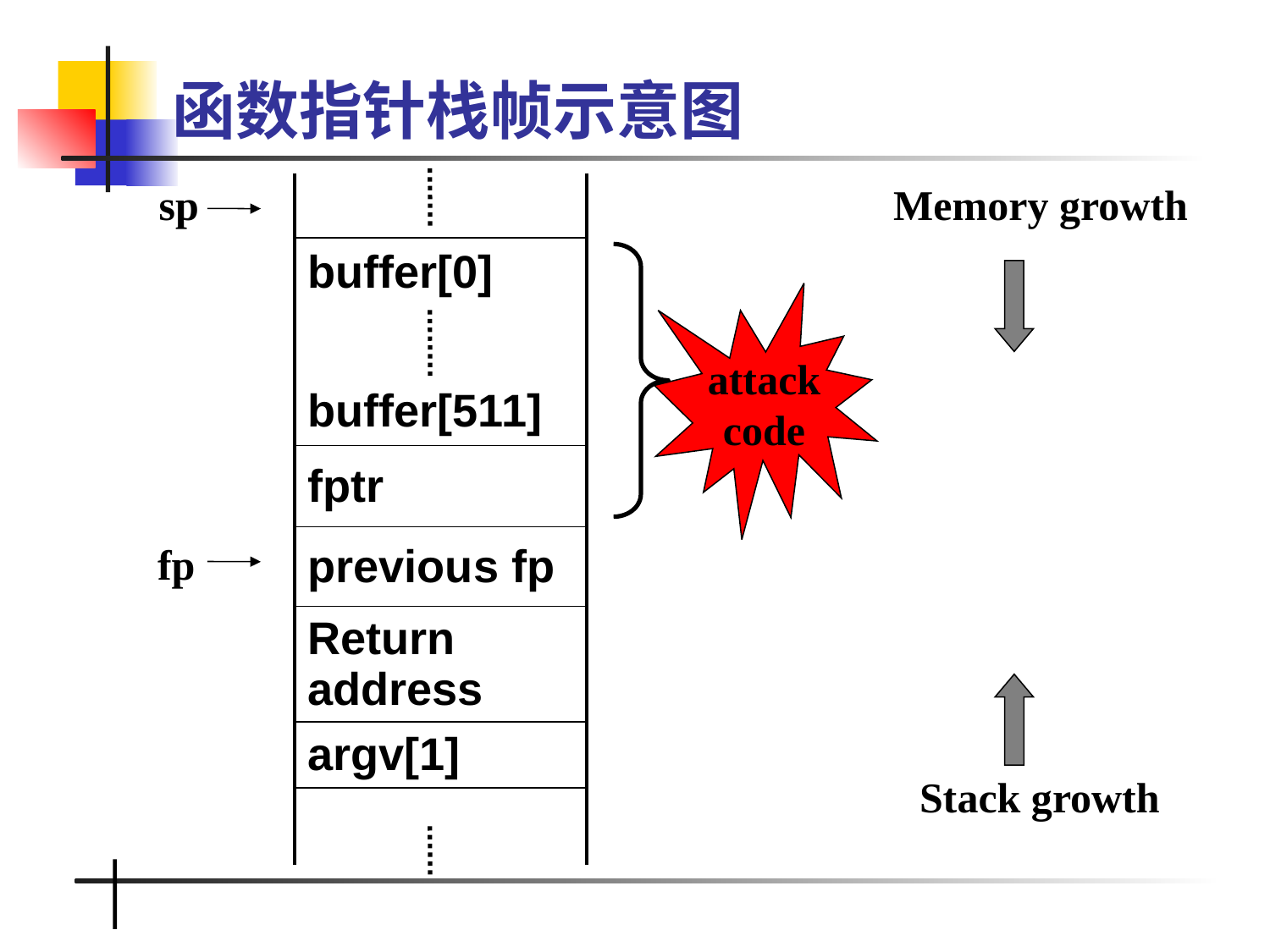

# 函数指针栈帧示意图

sp
Memory growth
|  |
| --- |
| buffer[0] buffer[511] |
| fptr |
| previous fp |
| Return address |
| argv[1] |
|  |

attack
code

fp

Stack growth